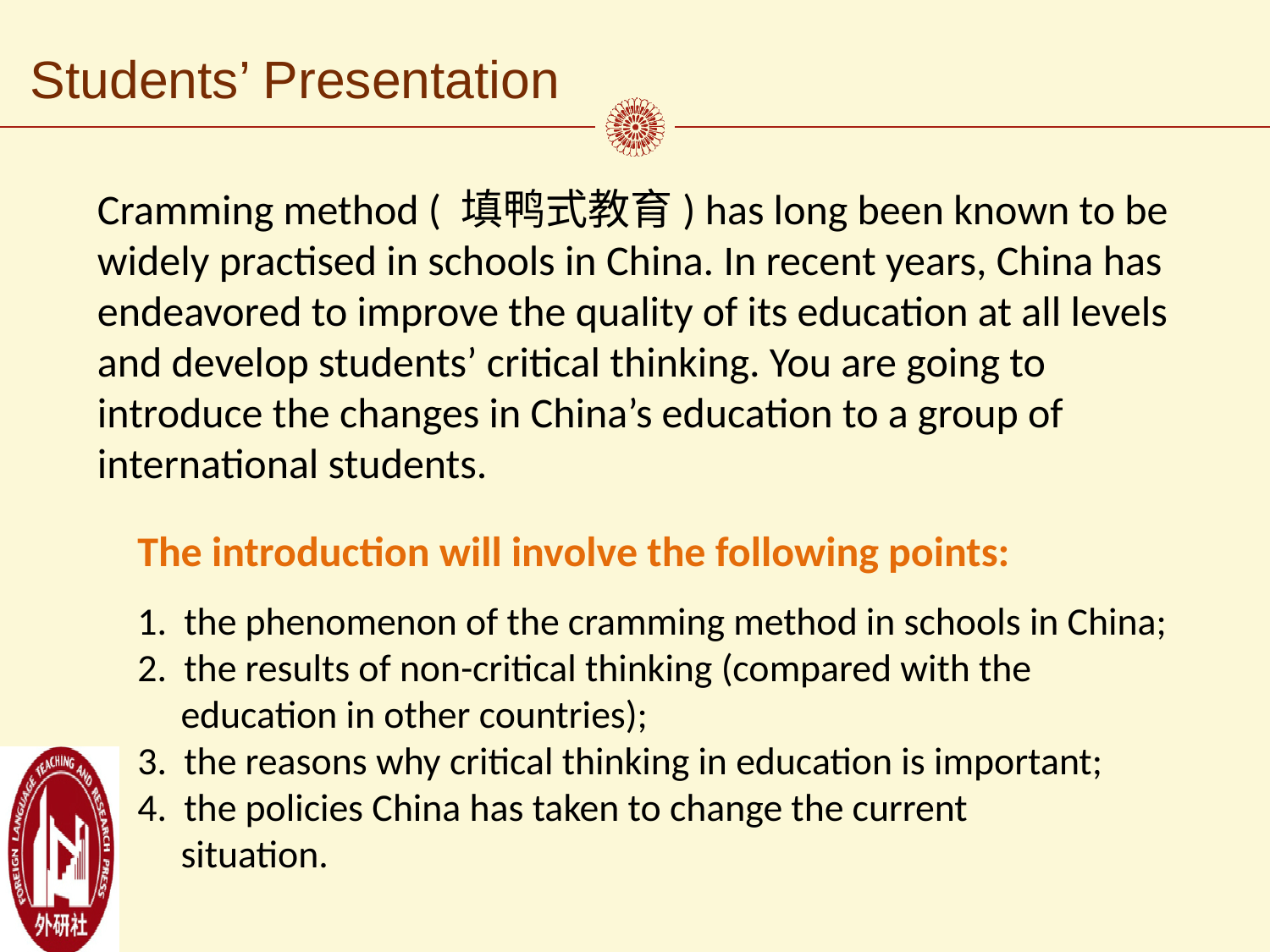

Students’ Presentation
Cramming method ( 填鸭式教育) has long been known to be widely practised in schools in China. In recent years, China has endeavored to improve the quality of its education at all levels and develop students’ critical thinking. You are going to introduce the changes in China’s education to a group of international students.
The introduction will involve the following points:
1.  the phenomenon of the cramming method in schools in China;
2.  the results of non-critical thinking (compared with the
     education in other countries);
3.  the reasons why critical thinking in education is important;
4.  the policies China has taken to change the current
     situation.